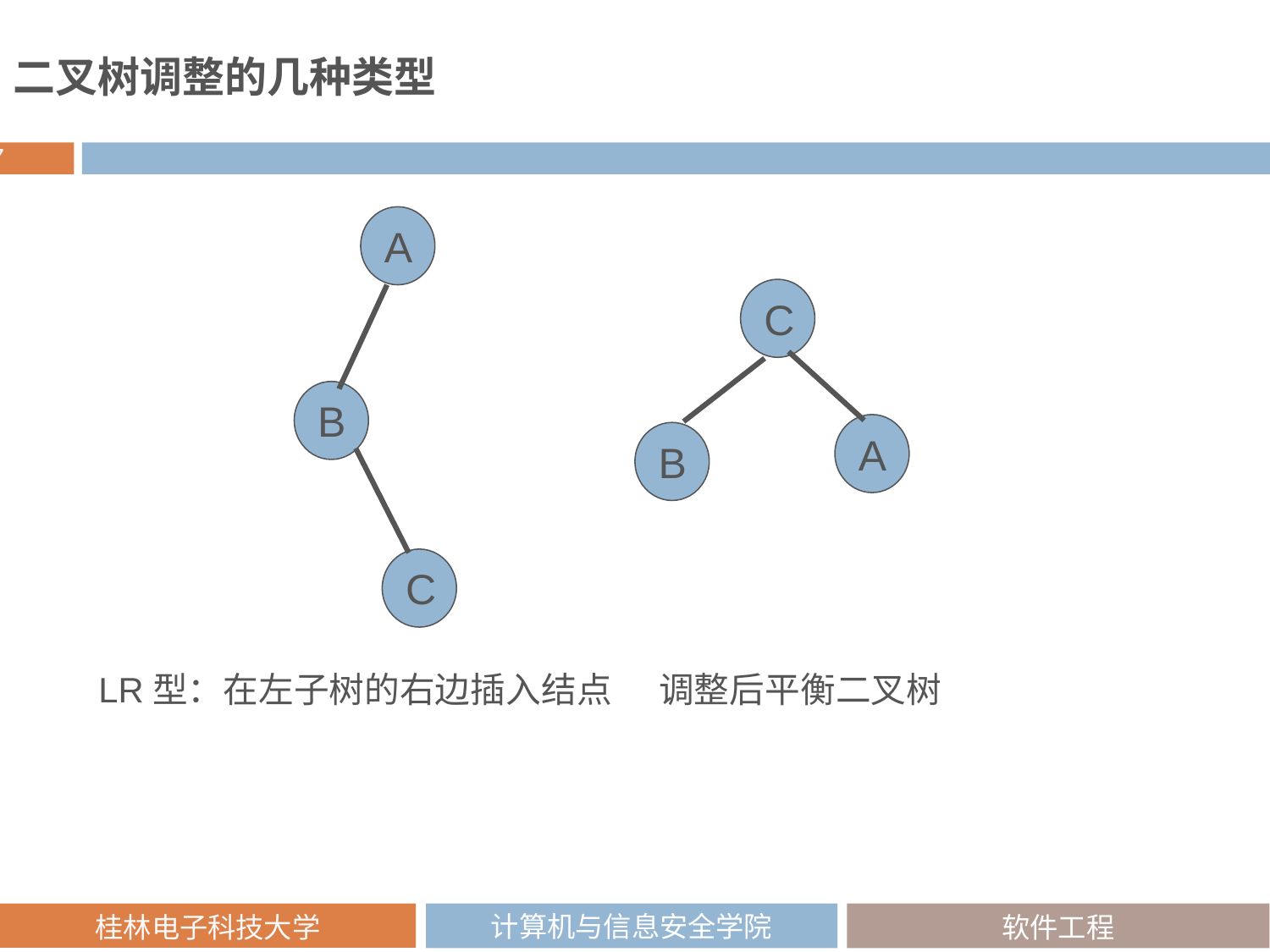

二叉树调整的几种类型
A
C
B
A
B
C
LR型：在左子树的右边插入结点      调整后平衡二叉树